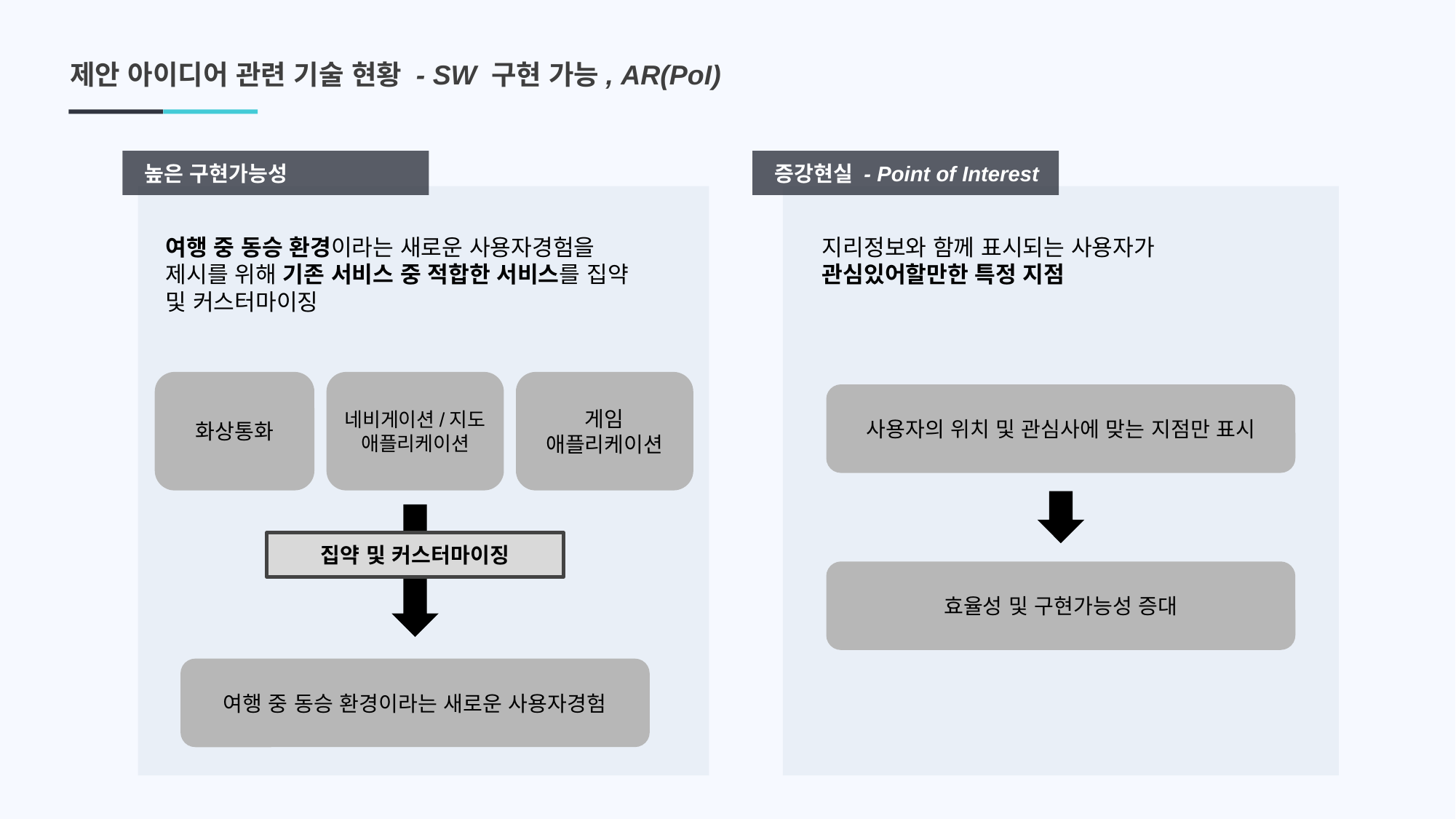

제안 아이디어 관련 기술 현황 - SW 구현 가능, AR(PoI)

 높은 구현가능성
 증강현실 - Point of Interest

여행 중 동승 환경이라는 새로운 사용자경험을 제시를 위해 기존 서비스 중 적합한 서비스를 집약 및 커스터마이징

지리정보와 함께 표시되는 사용자가 관심있어할만한 특정 지점

화상통화
네비게이션/지도 애플리케이션
게임 애플리케이션
사용자의 위치 및 관심사에 맞는 지점만 표시

집약 및 커스터마이징

효율성 및 구현가능성 증대
여행 중 동승 환경이라는 새로운 사용자경험